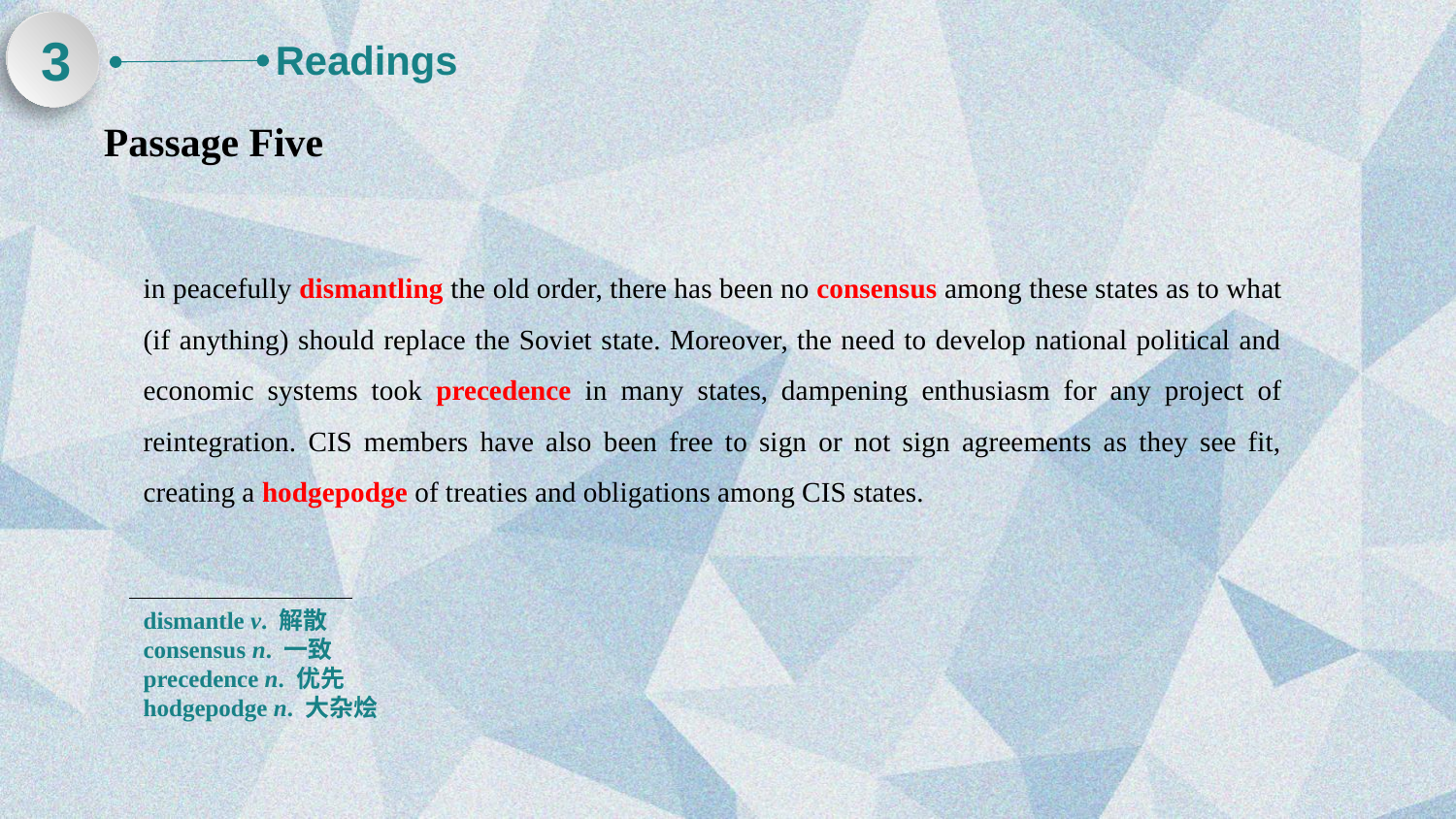

3
Readings
Passage Five
in peacefully dismantling the old order, there has been no consensus among these states as to what (if anything) should replace the Soviet state. Moreover, the need to develop national political and economic systems took precedence in many states, dampening enthusiasm for any project of reintegration. CIS members have also been free to sign or not sign agreements as they see fit, creating a hodgepodge of treaties and obligations among CIS states.
dismantle v. 解散
consensus n. 一致
precedence n. 优先
hodgepodge n. 大杂烩